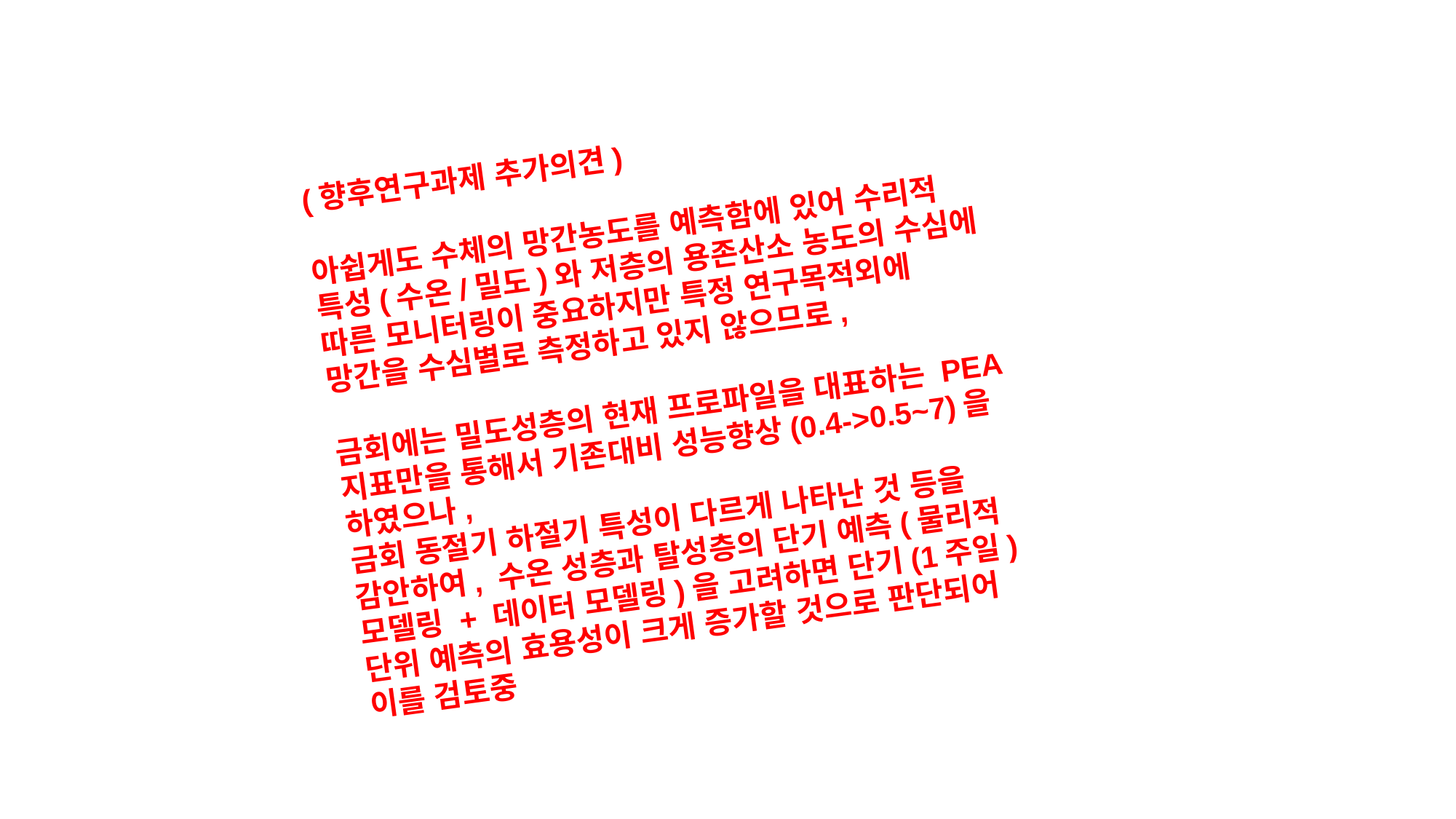

(향후연구과제 추가의견)

아쉽게도 수체의 망간농도를 예측함에 있어 수리적 특성(수온/밀도)와 저층의 용존산소 농도의 수심에 따른 모니터링이 중요하지만 특정 연구목적외에 망간을 수심별로 측정하고 있지 않으므로,

금회에는 밀도성층의 현재 프로파일을 대표하는 PEA지표만을 통해서 기존대비 성능향상(0.4->0.5~7)을 하였으나,
금회 동절기 하절기 특성이 다르게 나타난 것 등을 감안하여, 수온 성층과 탈성층의 단기 예측(물리적 모델링 + 데이터 모델링)을 고려하면 단기(1주일) 단위 예측의 효용성이 크게 증가할 것으로 판단되어 이를 검토중